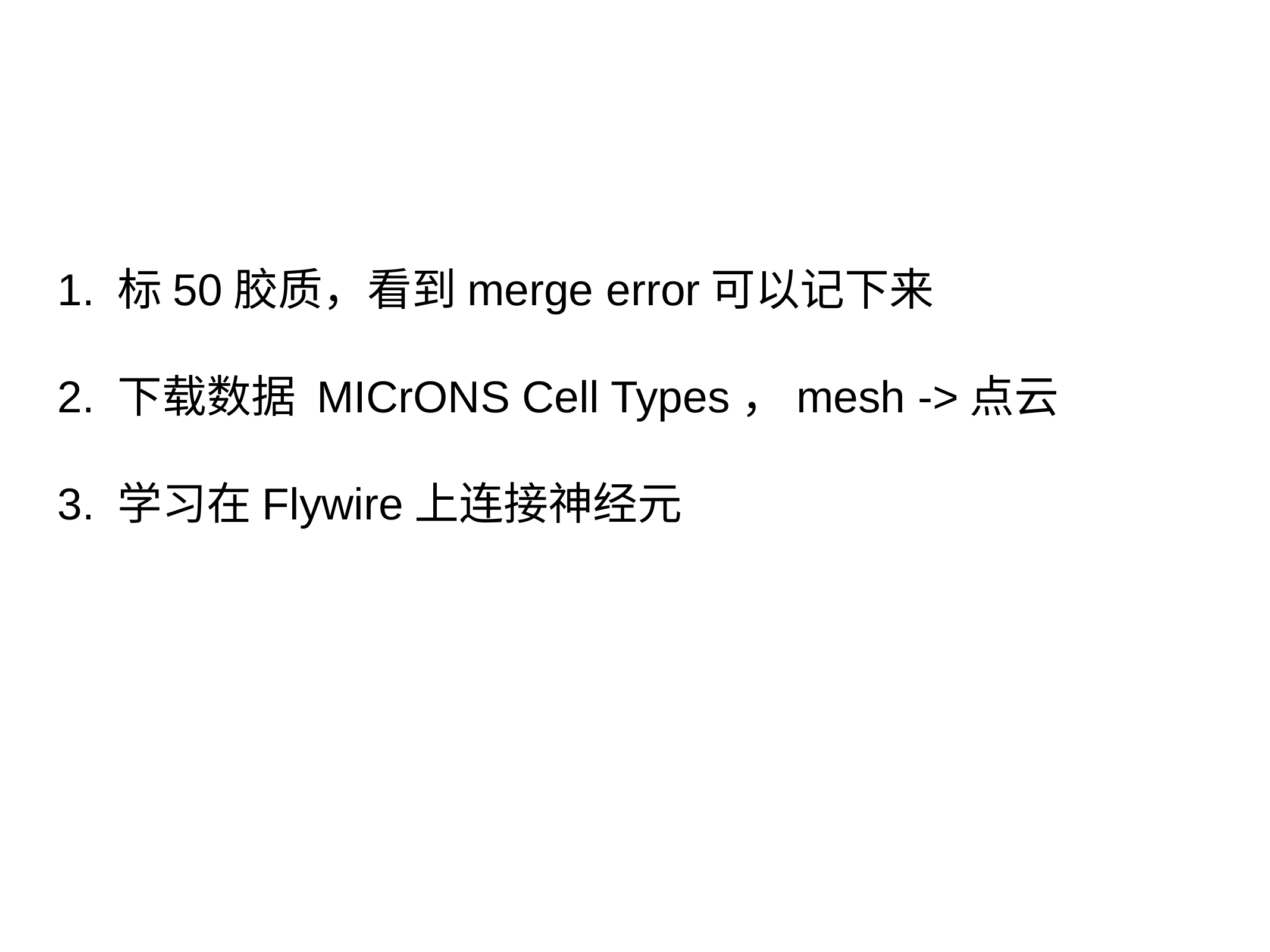

1. 标50胶质，看到merge error可以记下来

2. 下载数据 MICrONS Cell Types，mesh ->点云

3. 学习在Flywire上连接神经元